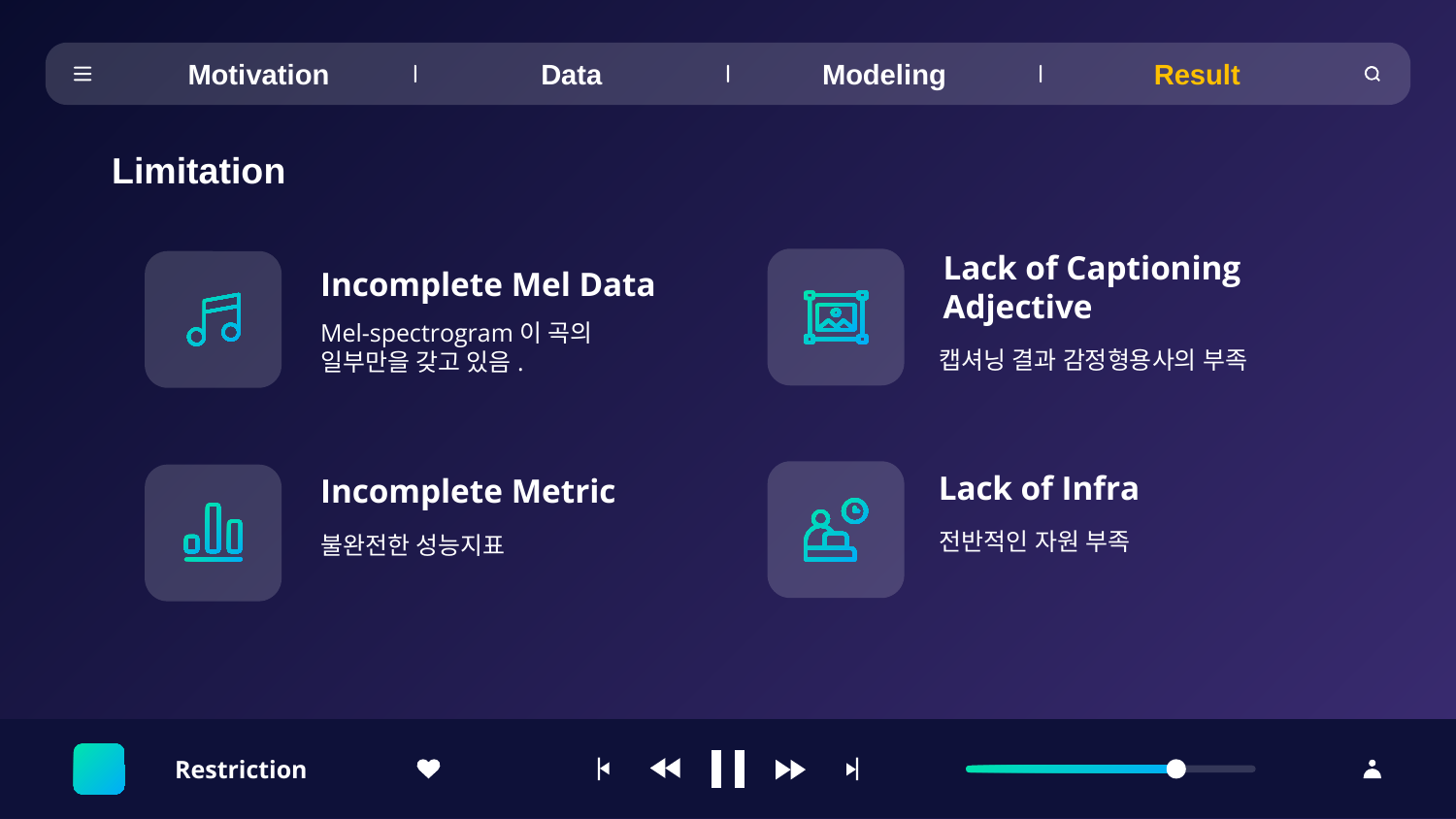

Motivation
Data
Modeling
Result
Limitation

# Incomplete Mel Data
Lack of Captioning
Adjective

Mel-spectrogram이 곡의
일부만을 갖고 있음.
캡셔닝 결과 감정형용사의 부족

Lack of Infra

Incomplete Metric

전반적인 자원 부족
불완전한 성능지표
Restriction